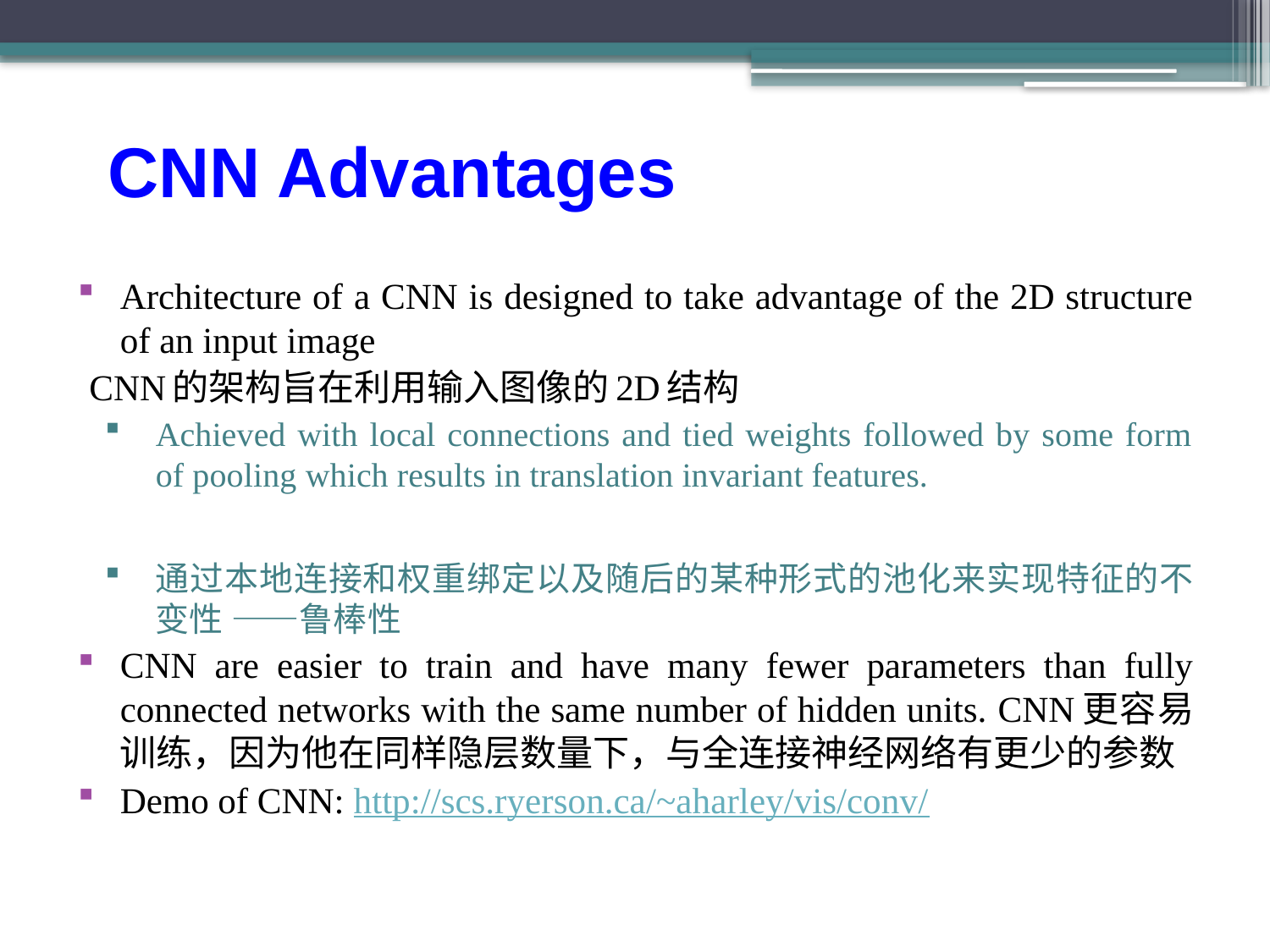

# CNN Advantages
Architecture of a CNN is designed to take advantage of the 2D structure of an input image
CNN的架构旨在利用输入图像的2D结构
Achieved with local connections and tied weights followed by some form of pooling which results in translation invariant features.

通过本地连接和权重绑定以及随后的某种形式的池化来实现特征的不变性 ——鲁棒性
CNN are easier to train and have many fewer parameters than fully connected networks with the same number of hidden units. CNN更容易训练，因为他在同样隐层数量下，与全连接神经网络有更少的参数
Demo of CNN: http://scs.ryerson.ca/~aharley/vis/conv/